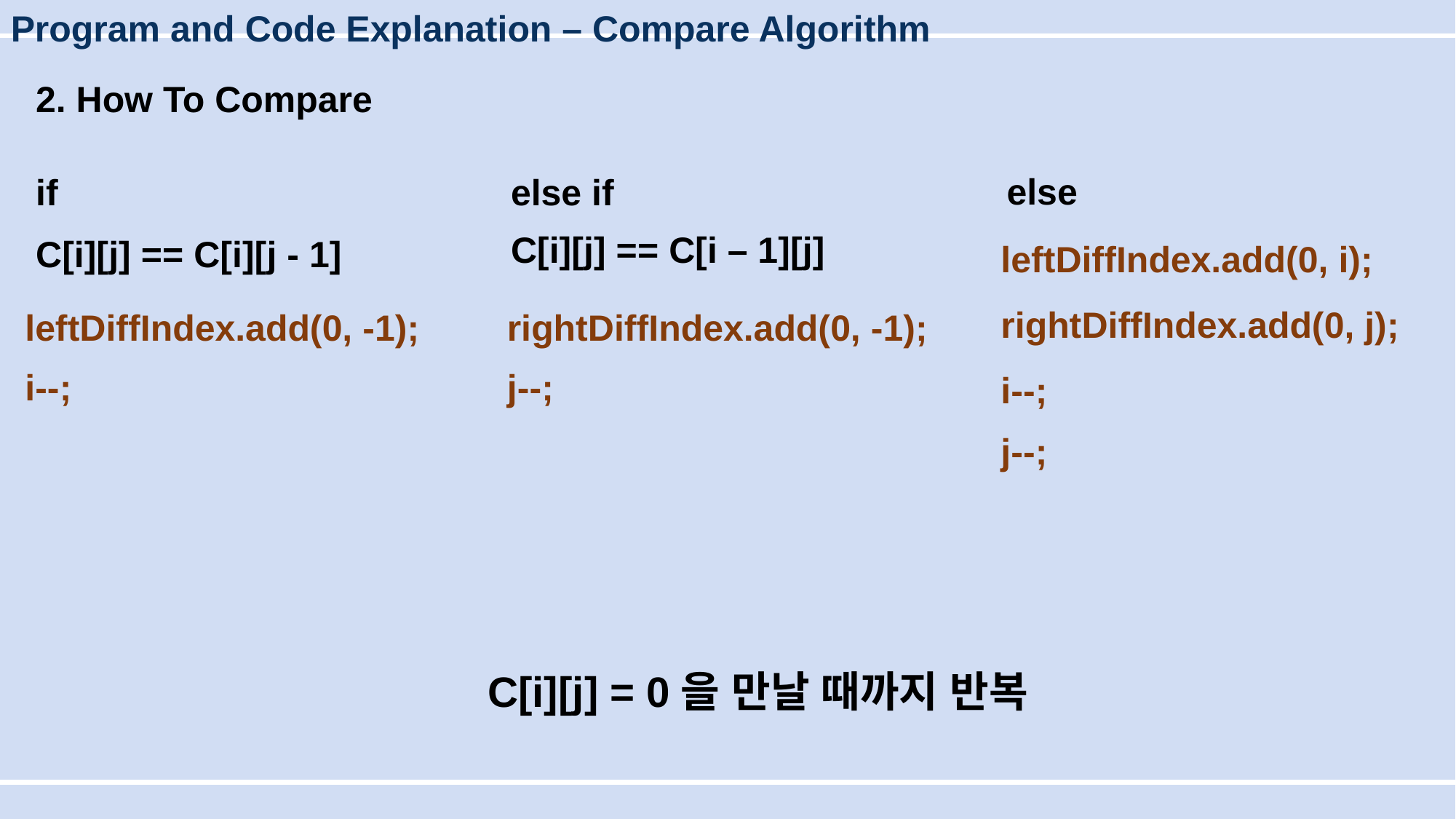

Program and Code Explanation – Compare Algorithm
2. How To Compare
else
     leftDiffIndex.add(0, i);
     rightDiffIndex.add(0, j);
     i--;
     j--;
if
C[i][j] == C[i][j - 1]
     leftDiffIndex.add(0, -1);
     i--;
else if
C[i][j] == C[i – 1][j]
     rightDiffIndex.add(0, -1);
     j--;
C[i][j] = 0을 만날 때까지 반복